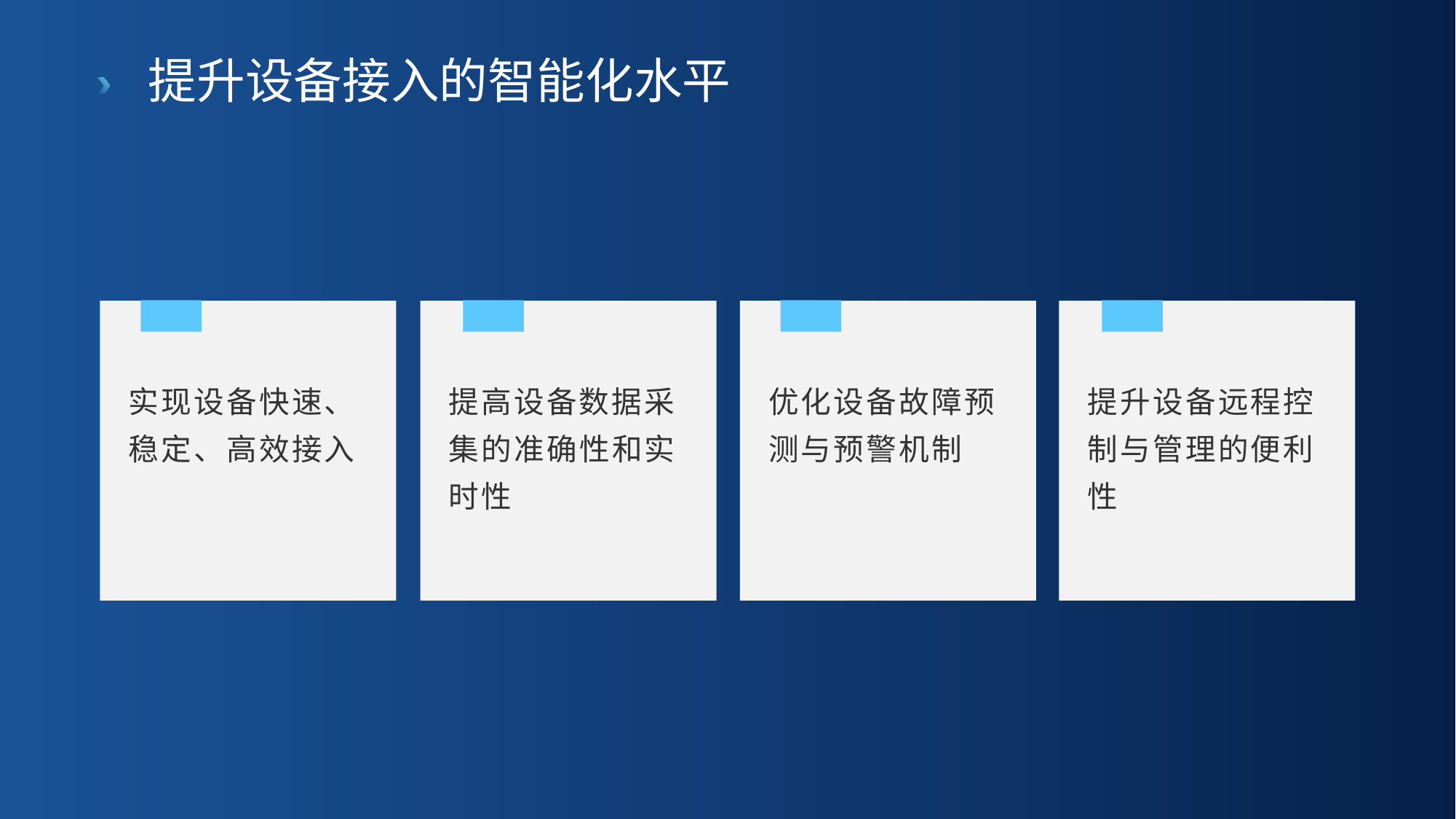

# 提升设备接入的智能化水平

实现设备快速、稳定、高效接入
提高设备数据采集的准确性和实时性
优化设备故障预测与预警机制
提升设备远程控制与管理的便利性